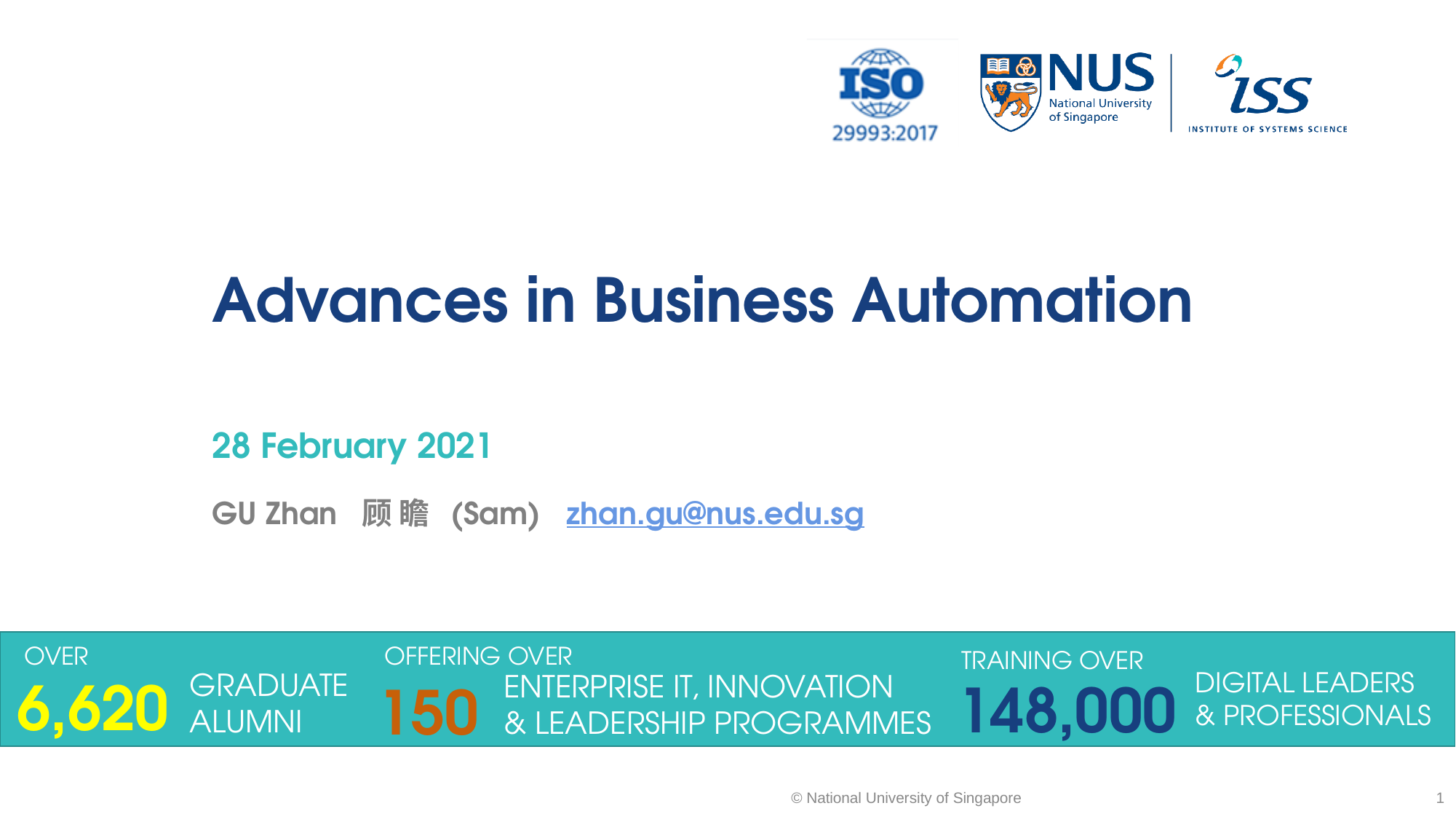

Advances in Business Automation
28 February 2021
GU Zhan  顾 瞻  (Sam)   zhan.gu@nus.edu.sg

OVER
OFFERING OVER
TRAINING OVER
DIGITAL LEADERS
& PROFESSIONALS
GRADUATE
ALUMNI
ENTERPRISE IT, INNOVATION
& LEADERSHIP PROGRAMMES
6,620
148,000
150
1